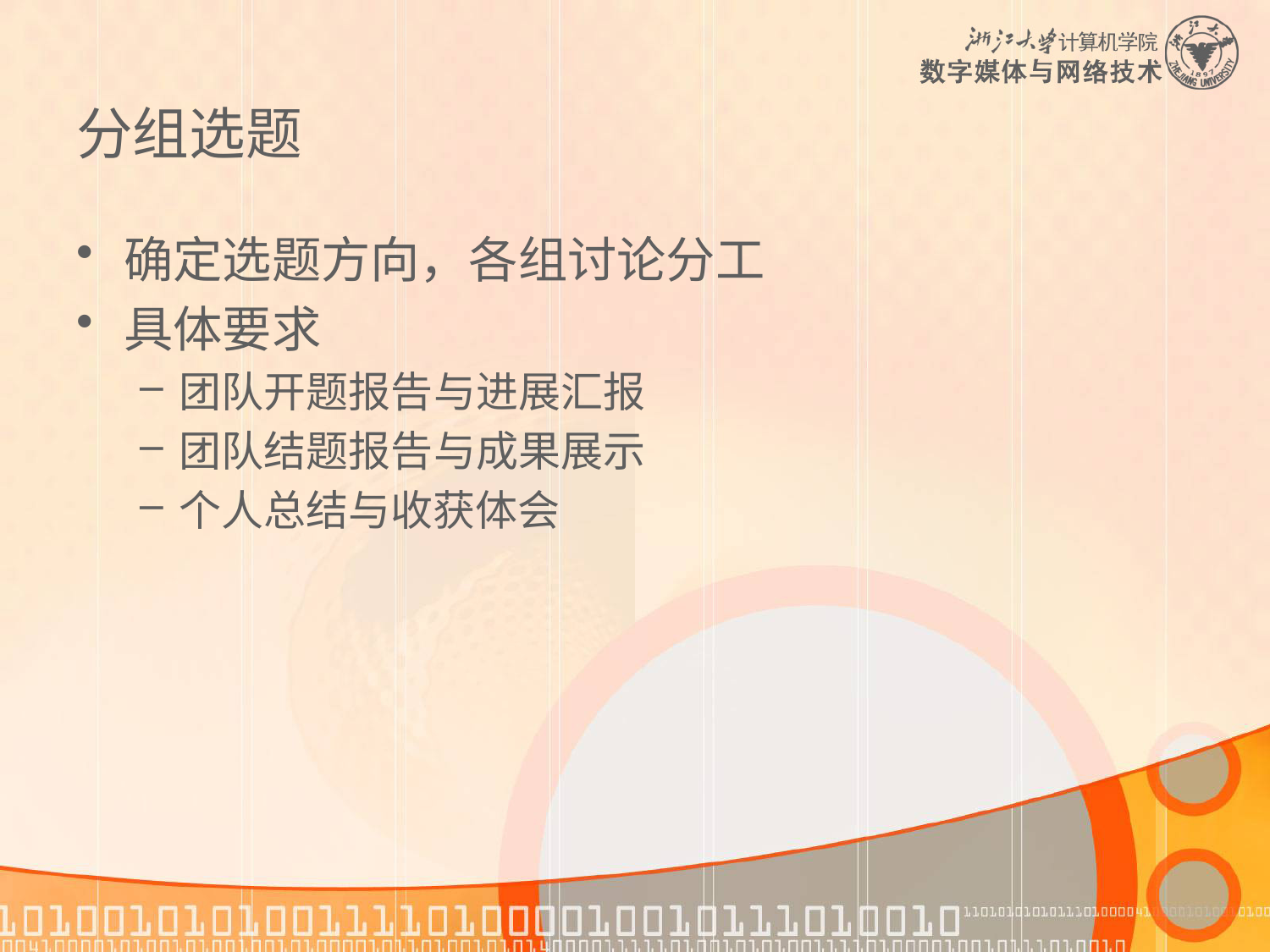

# 分组选题
确定选题方向，各组讨论分工
具体要求
团队开题报告与进展汇报
团队结题报告与成果展示
个人总结与收获体会